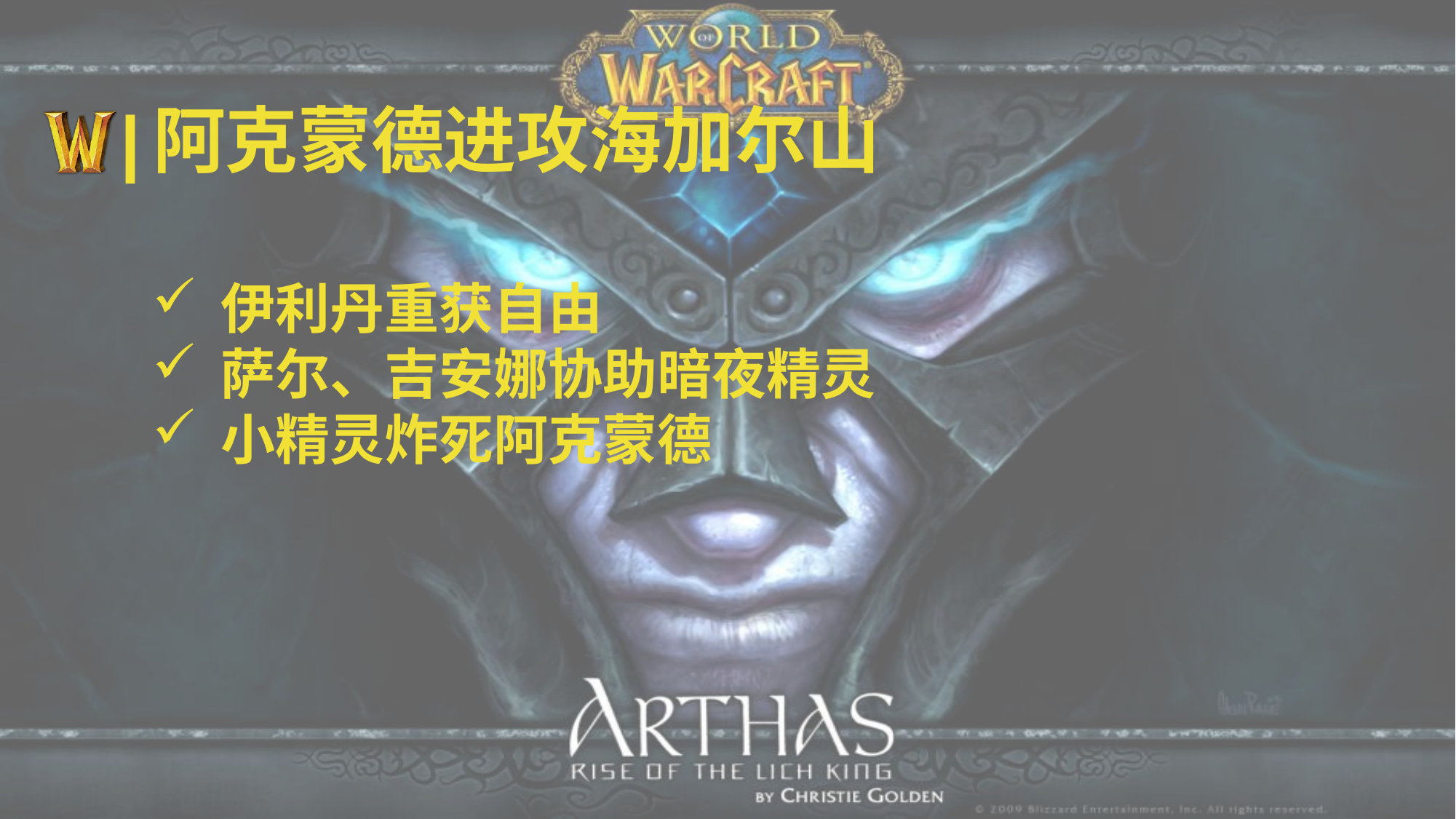

# 阿克蒙德进攻海加尔山
伊利丹重获自由
萨尔、吉安娜协助暗夜精灵
小精灵炸死阿克蒙德